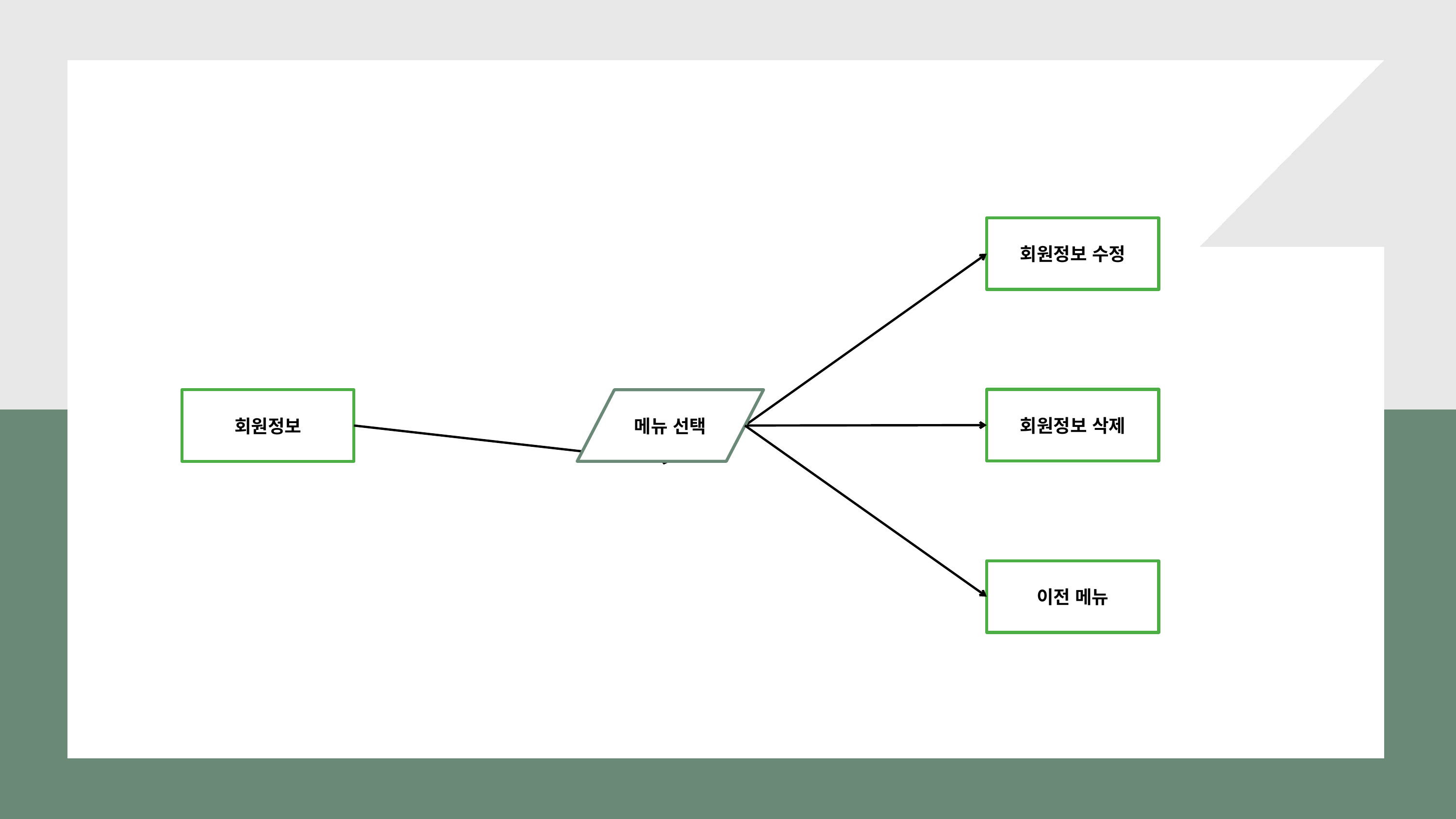

회원정보 수정
회원정보 삭제
회원정보
메뉴 선택

이전 메뉴